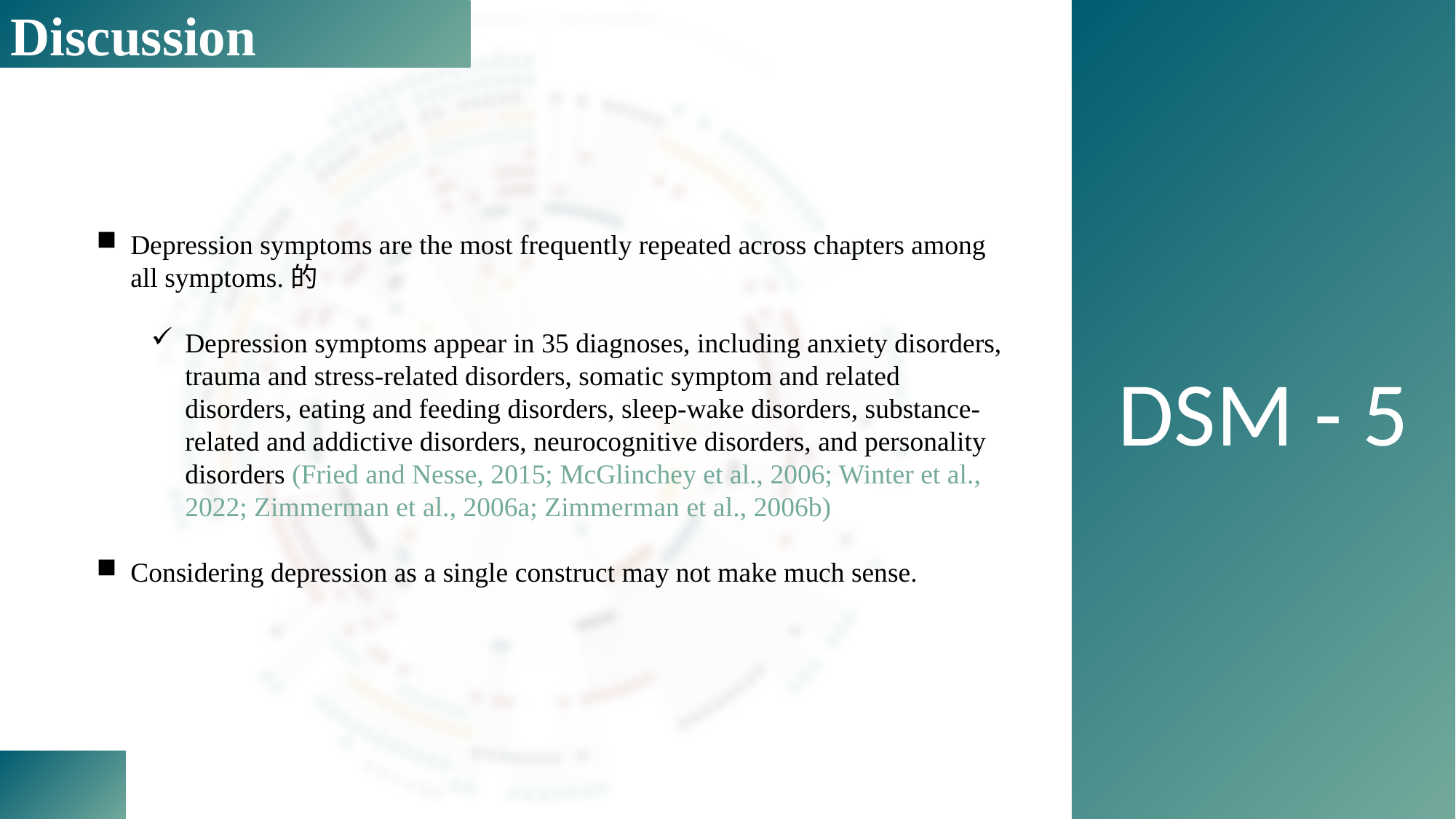

Discussion
DSM - 5
Depression symptoms are the most frequently repeated across chapters among all symptoms.的

Depression symptoms appear in 35 diagnoses, including anxiety disorders, trauma and stress-related disorders, somatic symptom and related disorders, eating and feeding disorders, sleep-wake disorders, substance-related and addictive disorders, neurocognitive disorders, and personality disorders (Fried and Nesse, 2015; McGlinchey et al., 2006; Winter et al., 2022; Zimmerman et al., 2006a; Zimmerman et al., 2006b)

Considering depression as a single construct may not make much sense.